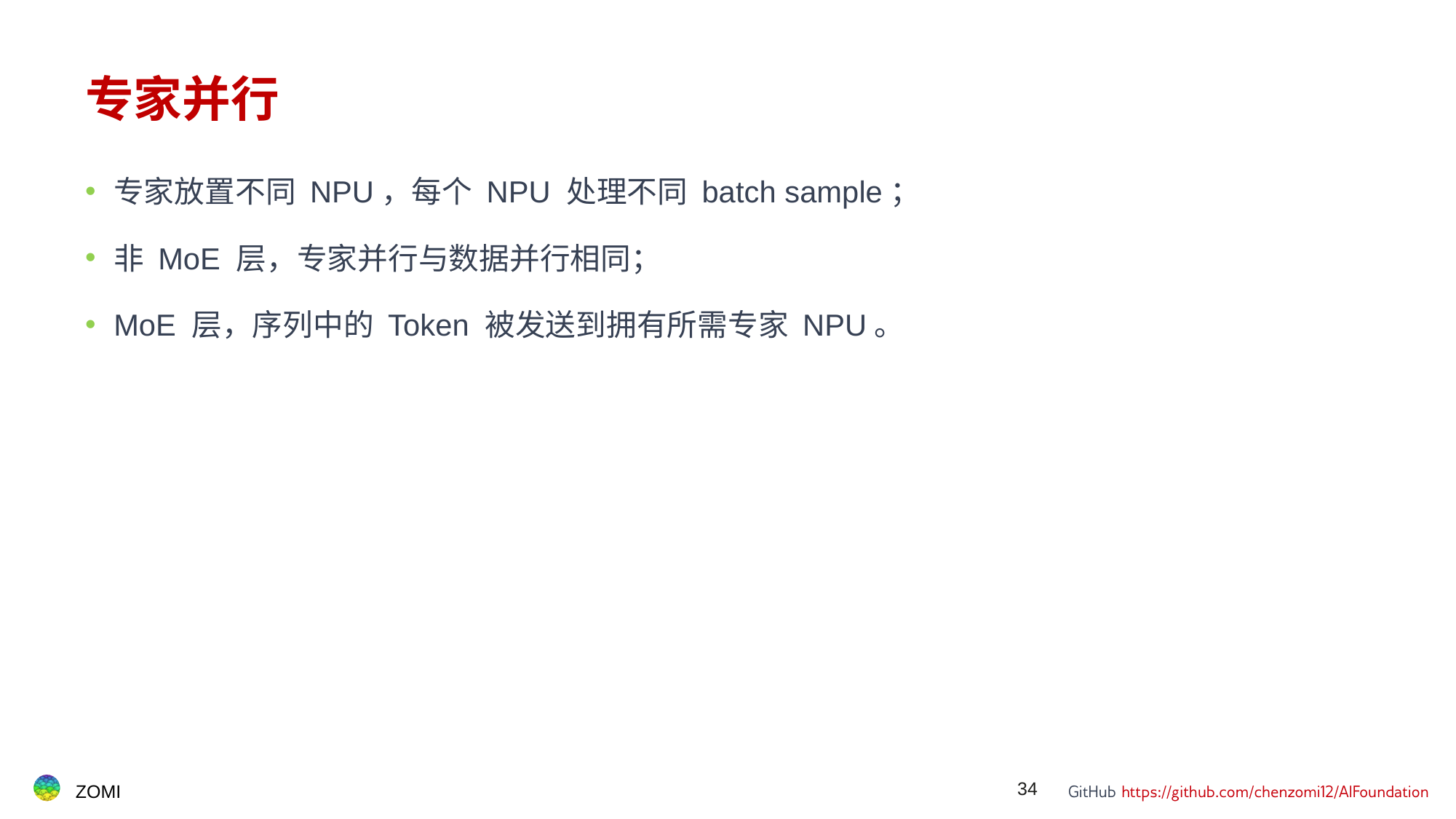

# 专家并行
专家放置不同 NPU，每个 NPU 处理不同 batch sample；
非 MoE 层，专家并行与数据并行相同；
MoE 层，序列中的 Token 被发送到拥有所需专家 NPU。